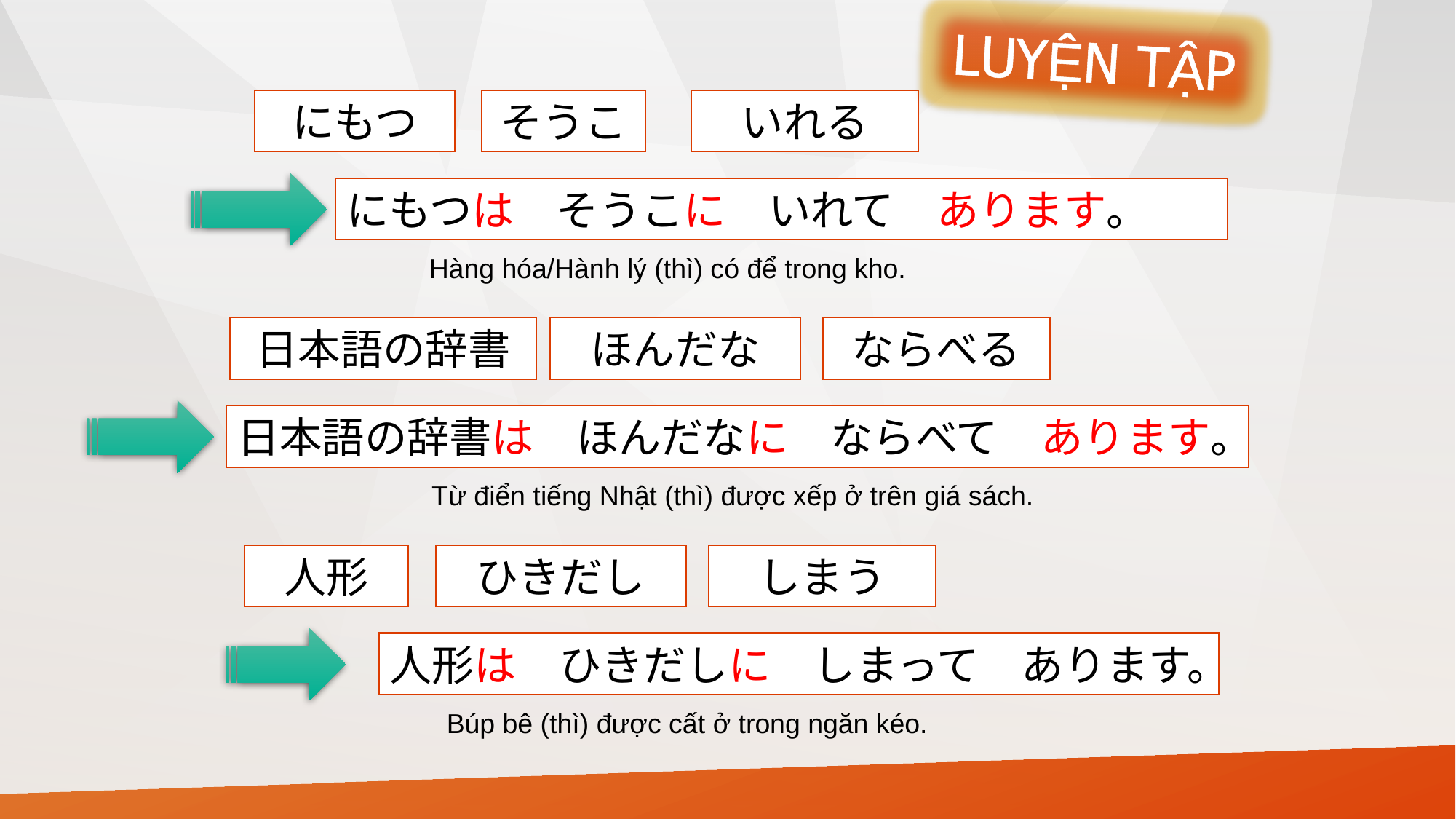

LUYỆN TẬP
にもつ
そうこ
いれる

にもつは
にもつは　そうこに　いれて　あります。
Hàng hóa/Hành lý (thì) có để trong kho.
ほんだな
ならべる
日本語の辞書

日本語の辞書は　ほんだなに　ならべて　あります。
Từ điển tiếng Nhật (thì) được xếp ở trên giá sách.
人形
ひきだし
しまう

人形は　ひきだしに　しまって　あります。
Búp bê (thì) được cất ở trong ngăn kéo.